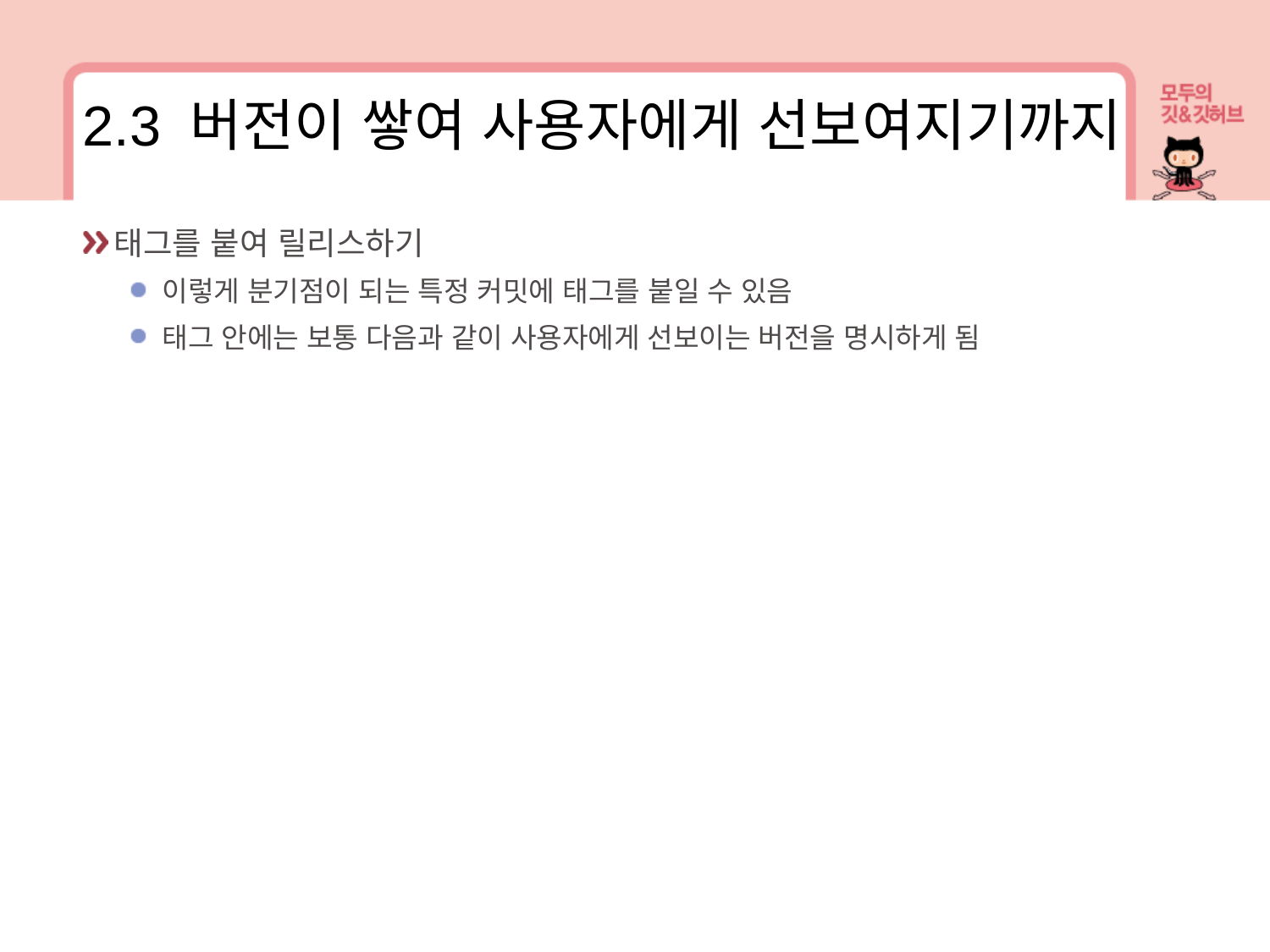

2.3 버전이 쌓여 사용자에게 선보여지기까지
태그를 붙여 릴리스하기
이렇게 분기점이 되는 특정 커밋에 태그를 붙일 수 있음
태그 안에는 보통 다음과 같이 사용자에게 선보이는 버전을 명시하게 됨